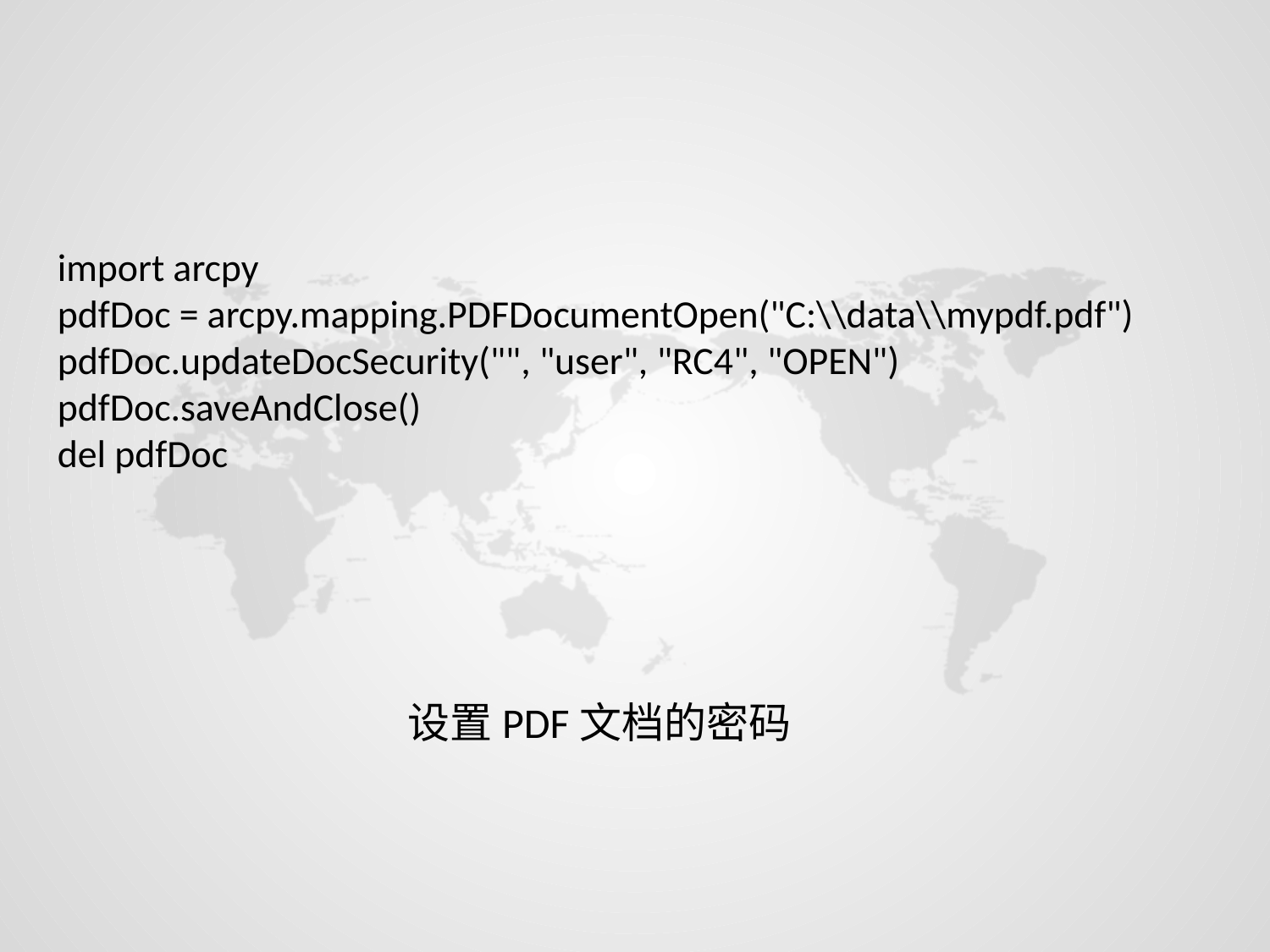

import arcpy
pdfDoc = arcpy.mapping.PDFDocumentOpen("C:\\data\\mypdf.pdf")
pdfDoc.updateDocSecurity("", "user", "RC4", "OPEN")
pdfDoc.saveAndClose()
del pdfDoc
设置PDF文档的密码